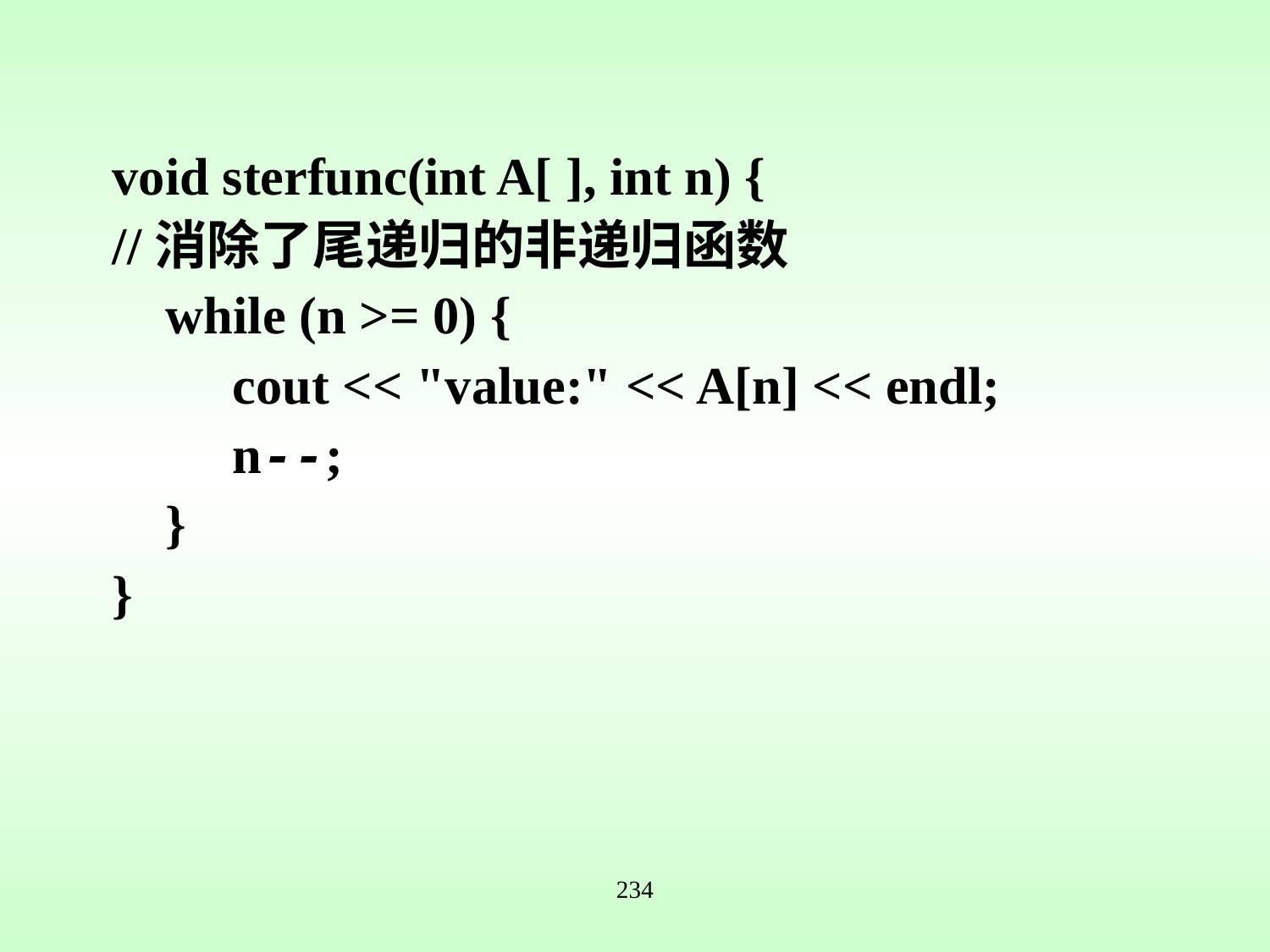

void sterfunc(int A[ ], int n) {
//消除了尾递归的非递归函数
    while (n >= 0) {
         cout << "value:" << A[n] << endl;
         n--;
    }
}
234